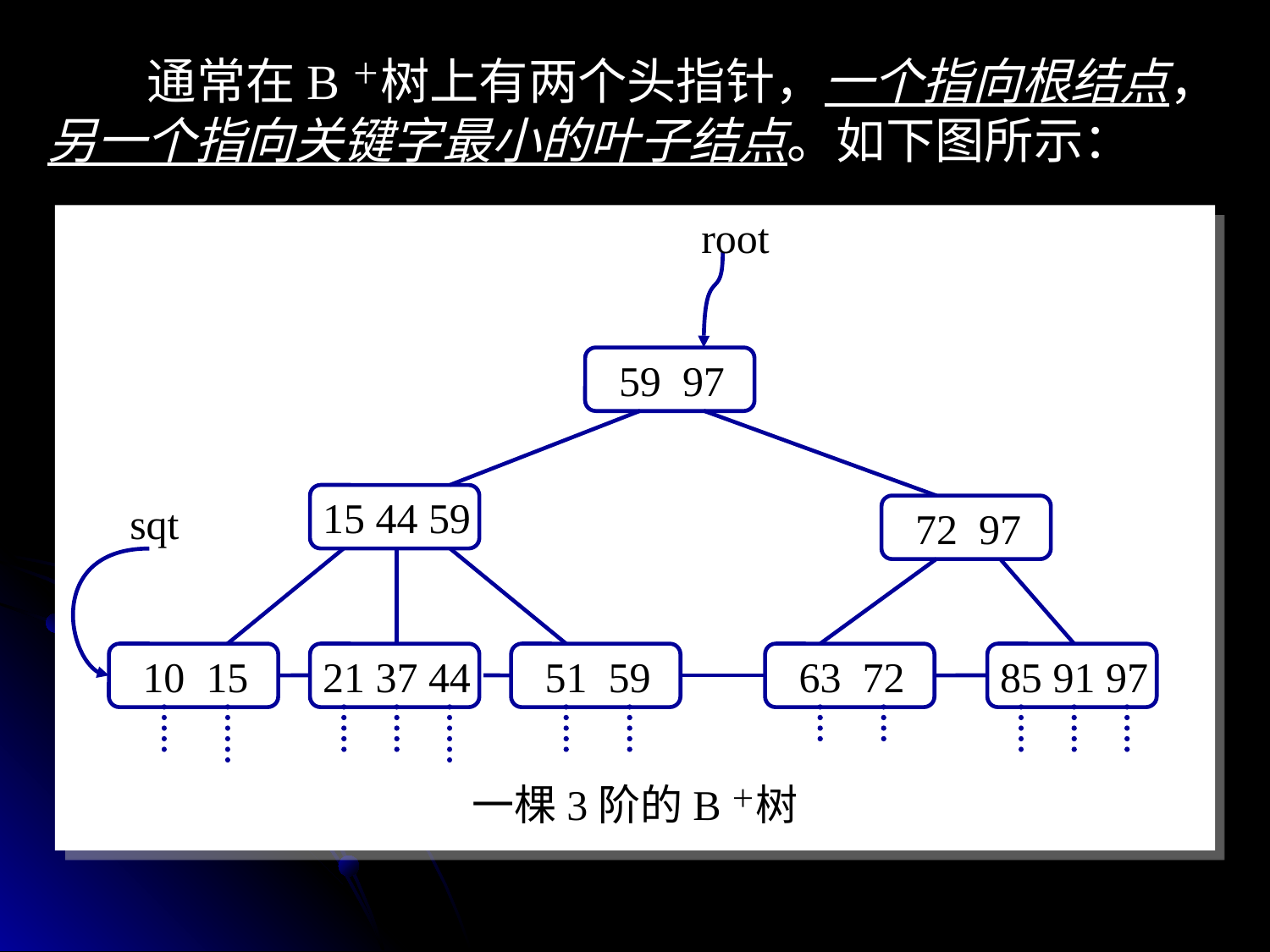

通常在B＋树上有两个头指针，一个指向根结点，另一个指向关键字最小的叶子结点。如下图所示：
root

59
97

15
44
59
sqt

72
97

10
15

21
37
44

51
59

63
72

85
91
97
一棵3阶的B＋树